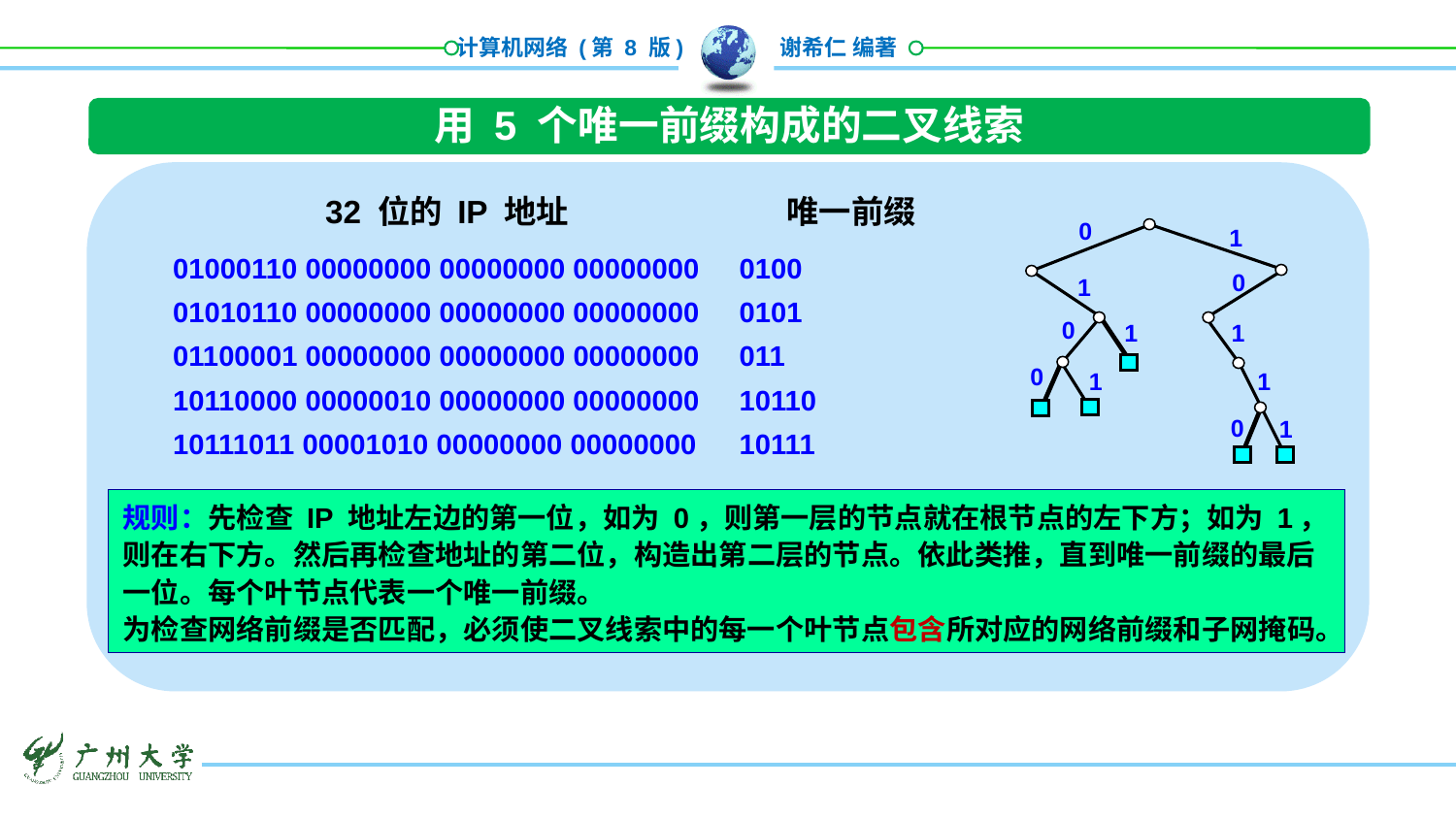

用 5 个唯一前缀构成的二叉线索

                     32 位的 IP 地址                              唯一前缀
  01000110 00000000 00000000 00000000	0100
  01010110 00000000 00000000 00000000	0101
  01100001 00000000 00000000 00000000	011
  10110000 00000010 00000000 00000000	10110
  10111011 00001010 00000000 00000000	10111
0
1

0

1

0
1
1

0

1
1

0
1

规则：先检查 IP 地址左边的第一位，如为 0，则第一层的节点就在根节点的左下方；如为 1，则在右下方。然后再检查地址的第二位，构造出第二层的节点。依此类推，直到唯一前缀的最后一位。每个叶节点代表一个唯一前缀。
为检查网络前缀是否匹配，必须使二叉线索中的每一个叶节点包含所对应的网络前缀和子网掩码。